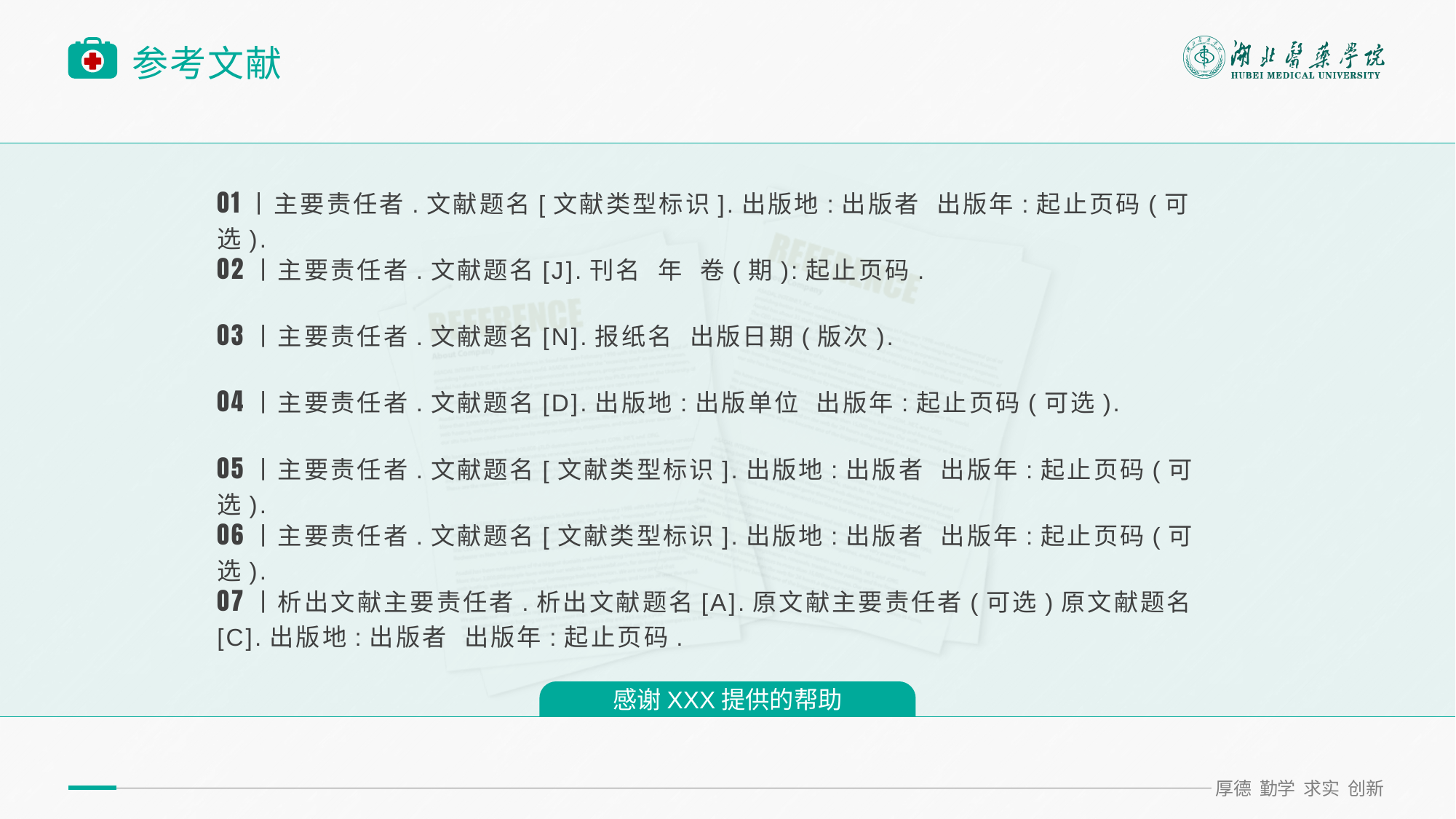

# 参考文献
01丨主要责任者.文献题名[文献类型标识].出版地:出版者  出版年:起止页码(可选).
02丨主要责任者.文献题名[J].刊名  年  卷(期):起止页码.
03丨主要责任者.文献题名[N].报纸名  出版日期(版次).
04丨主要责任者.文献题名[D].出版地:出版单位  出版年:起止页码(可选).
05丨主要责任者.文献题名[文献类型标识].出版地:出版者  出版年:起止页码(可选).
06丨主要责任者.文献题名[文献类型标识].出版地:出版者  出版年:起止页码(可选).
07丨析出文献主要责任者.析出文献题名[A].原文献主要责任者(可选)原文献题名[C].出版地:出版者  出版年:起止页码.
感谢XXX提供的帮助